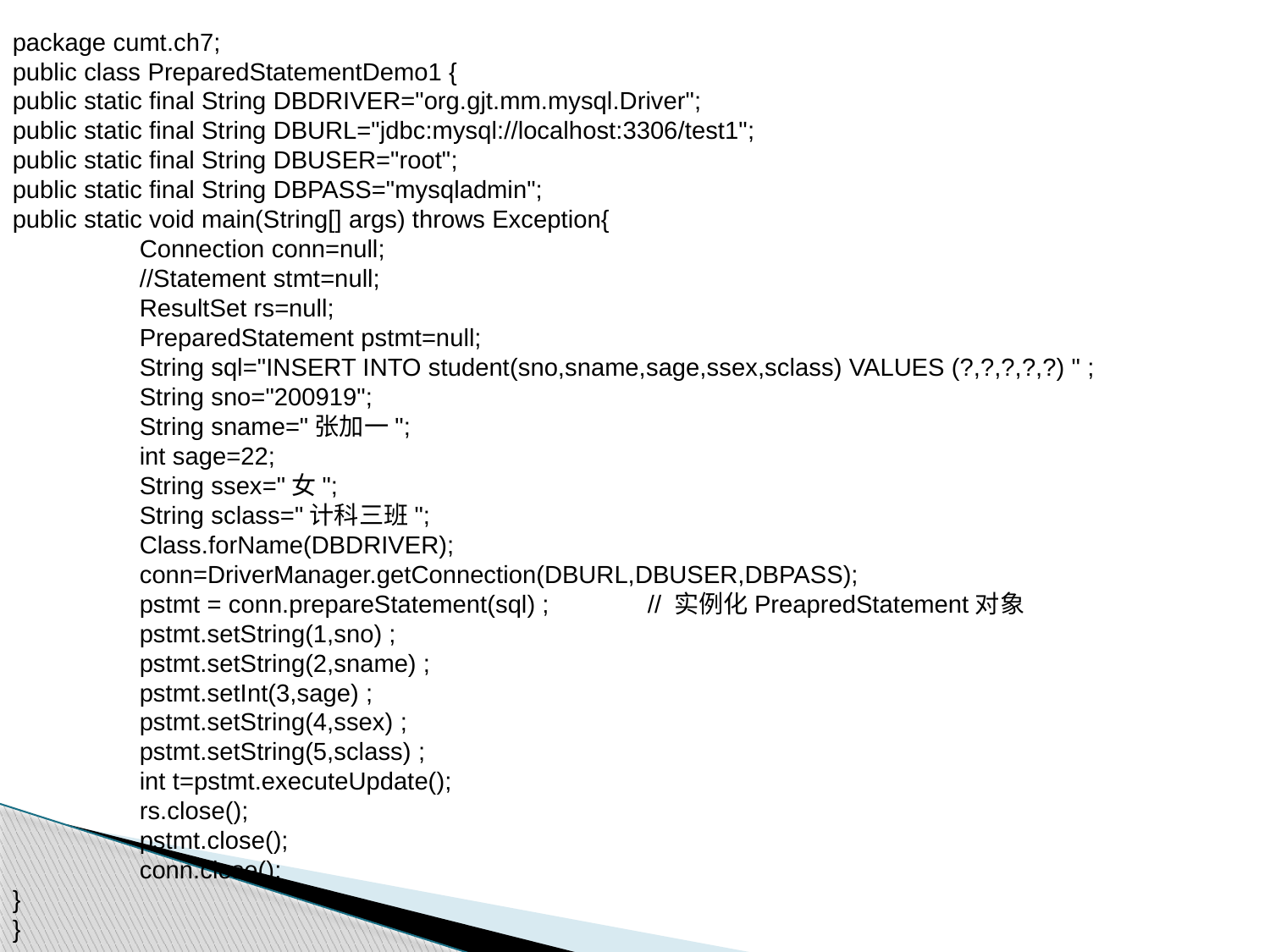

package cumt.ch7;
public class PreparedStatementDemo1 {
public static final String DBDRIVER="org.gjt.mm.mysql.Driver";
public static final String DBURL="jdbc:mysql://localhost:3306/test1";
public static final String DBUSER="root";
public static final String DBPASS="mysqladmin";
public static void main(String[] args) throws Exception{
	Connection conn=null;
	//Statement stmt=null;
	ResultSet rs=null;
	PreparedStatement pstmt=null;
	String sql="INSERT INTO student(sno,sname,sage,ssex,sclass) VALUES (?,?,?,?,?) " ;
	String sno="200919";
	String sname="张加一";
	int sage=22;
	String ssex="女";
	String sclass="计科三班";
	Class.forName(DBDRIVER);
	conn=DriverManager.getConnection(DBURL,DBUSER,DBPASS);
	pstmt = conn.prepareStatement(sql) ;	// 实例化PreapredStatement对象
	pstmt.setString(1,sno) ;
	pstmt.setString(2,sname) ;
	pstmt.setInt(3,sage) ;
	pstmt.setString(4,ssex) ;
	pstmt.setString(5,sclass) ;
	int t=pstmt.executeUpdate();
	rs.close();
	pstmt.close();
	conn.close();
}
}